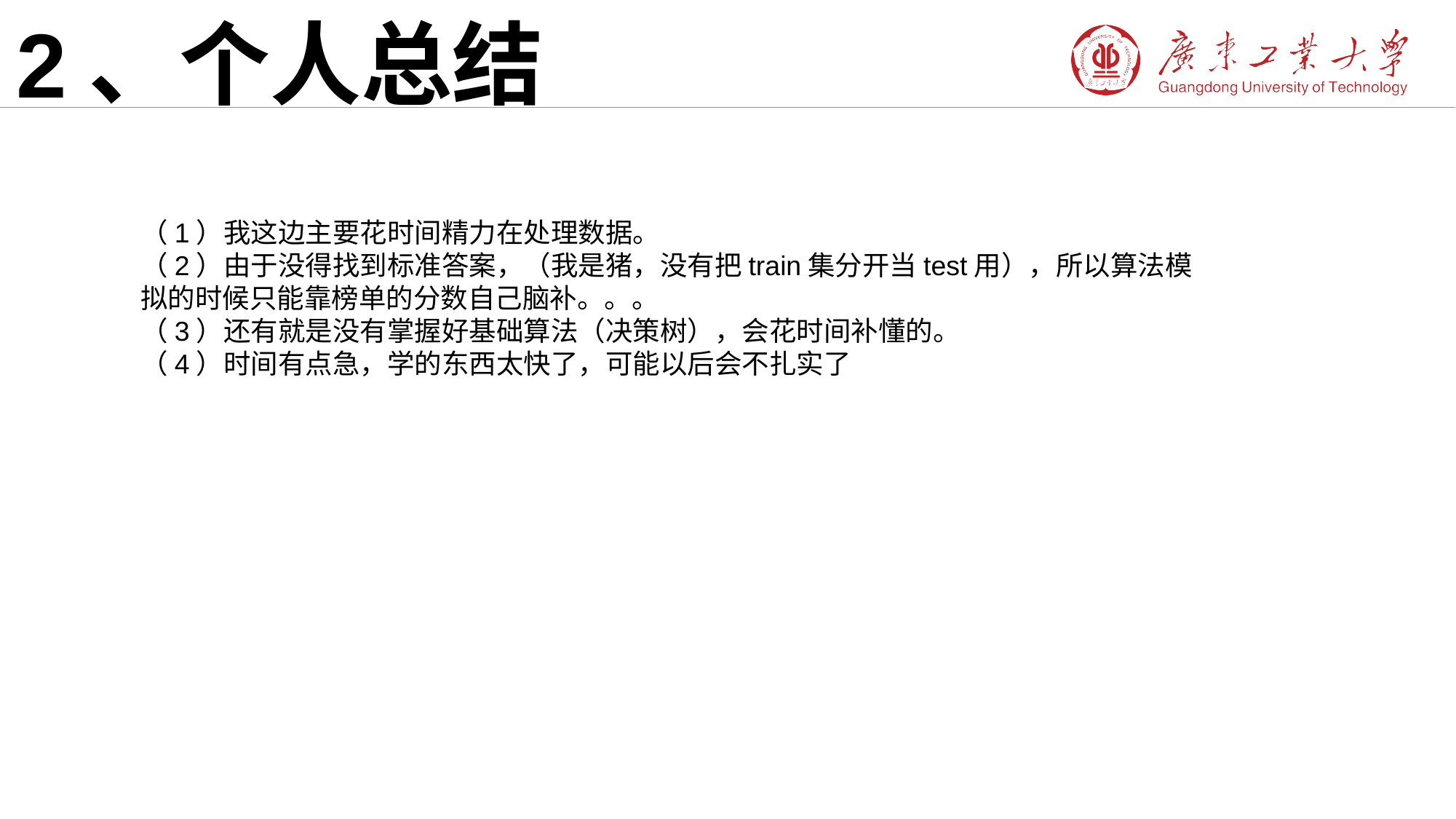

2、个人总结
（1）我这边主要花时间精力在处理数据。
（2）由于没得找到标准答案，（我是猪，没有把train集分开当test用），所以算法模拟的时候只能靠榜单的分数自己脑补。。。
（3）还有就是没有掌握好基础算法（决策树），会花时间补懂的。
（4）时间有点急，学的东西太快了，可能以后会不扎实了